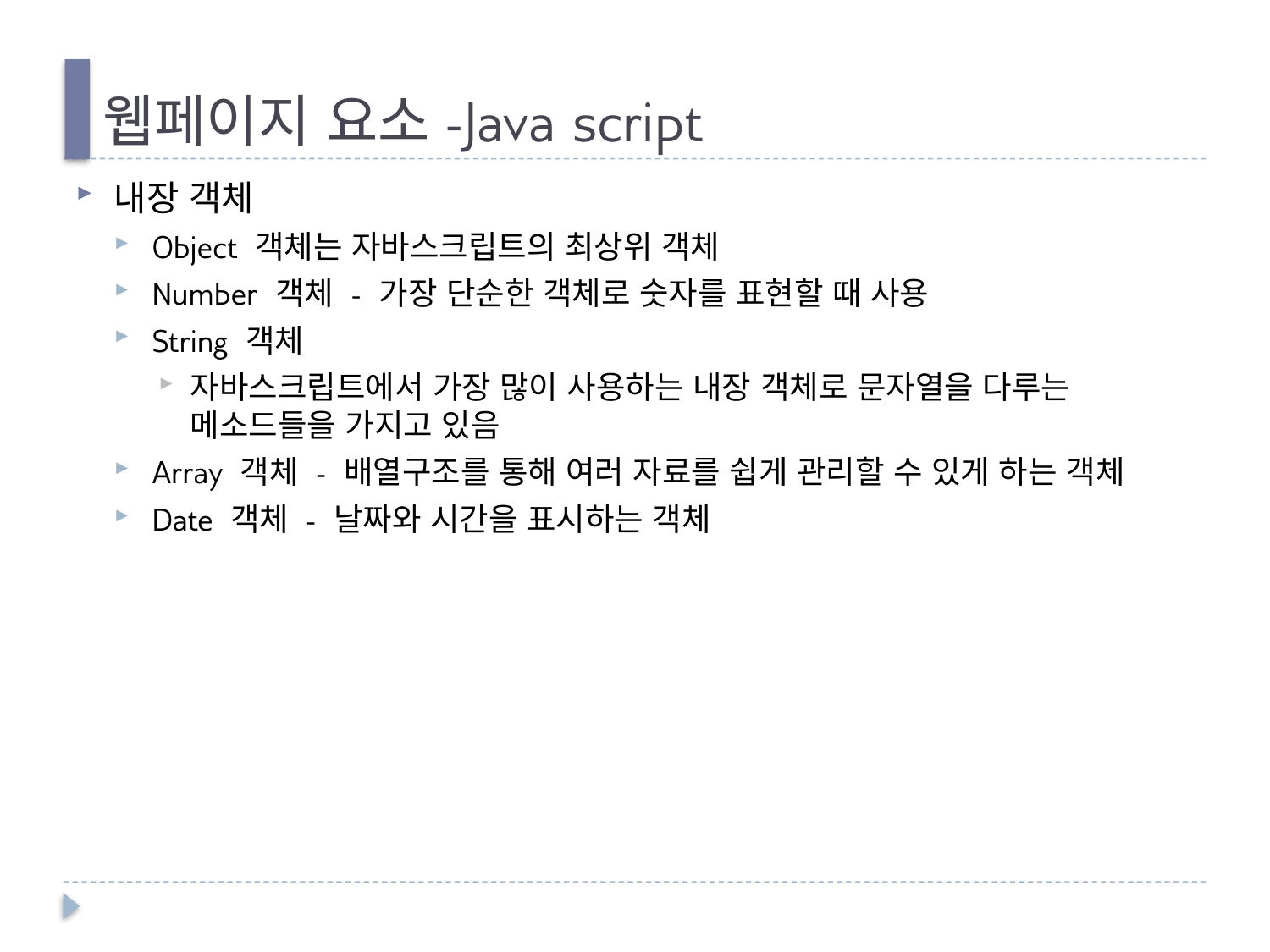

# 웹페이지 요소-Java script
내장 객체
Object 객체는 자바스크립트의 최상위 객체
Number 객체 - 가장 단순한 객체로 숫자를 표현할 때 사용
String 객체
자바스크립트에서 가장 많이 사용하는 내장 객체로 문자열을 다루는 메소드들을 가지고 있음
Array 객체 - 배열구조를 통해 여러 자료를 쉽게 관리할 수 있게 하는 객체
Date 객체 - 날짜와 시간을 표시하는 객체